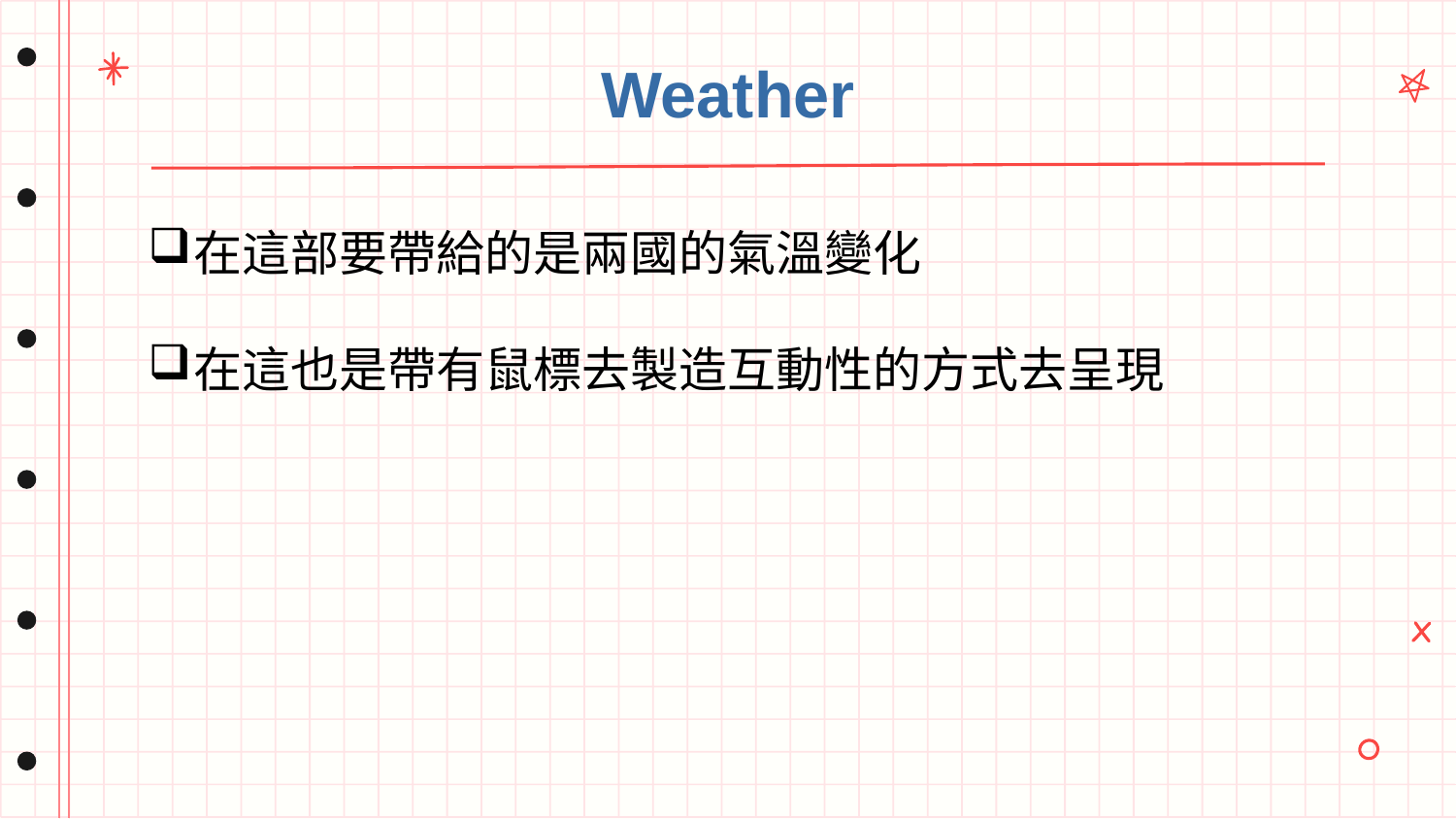

# Weather

在這部要帶給的是兩國的氣溫變化

在這也是帶有鼠標去製造互動性的方式去呈現